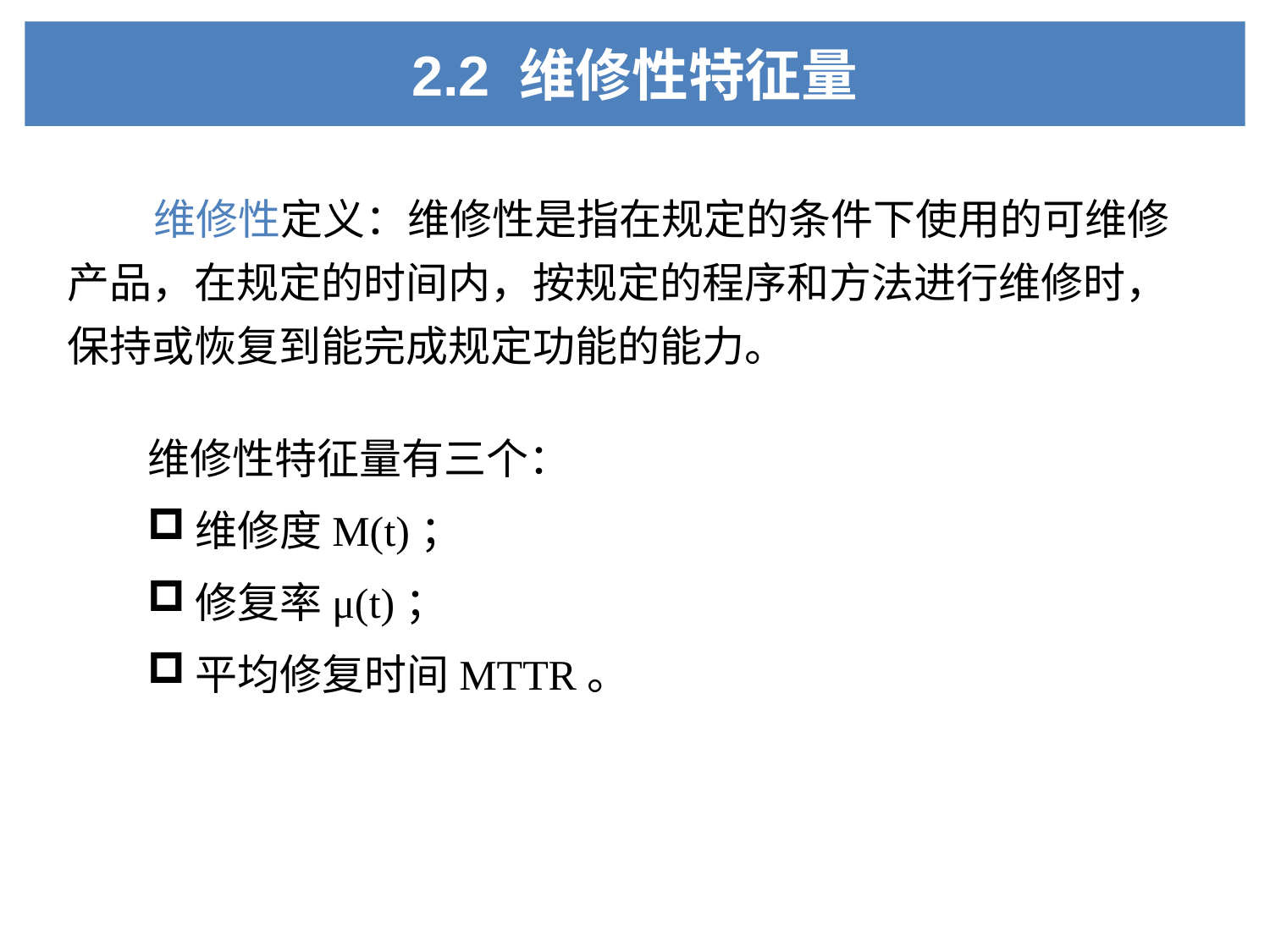

# 2.2 维修性特征量
        维修性定义：维修性是指在规定的条件下使用的可维修产品，在规定的时间内，按规定的程序和方法进行维修时，保持或恢复到能完成规定功能的能力。
维修性特征量有三个：
维修度M(t)；
修复率μ(t)；
平均修复时间MTTR。